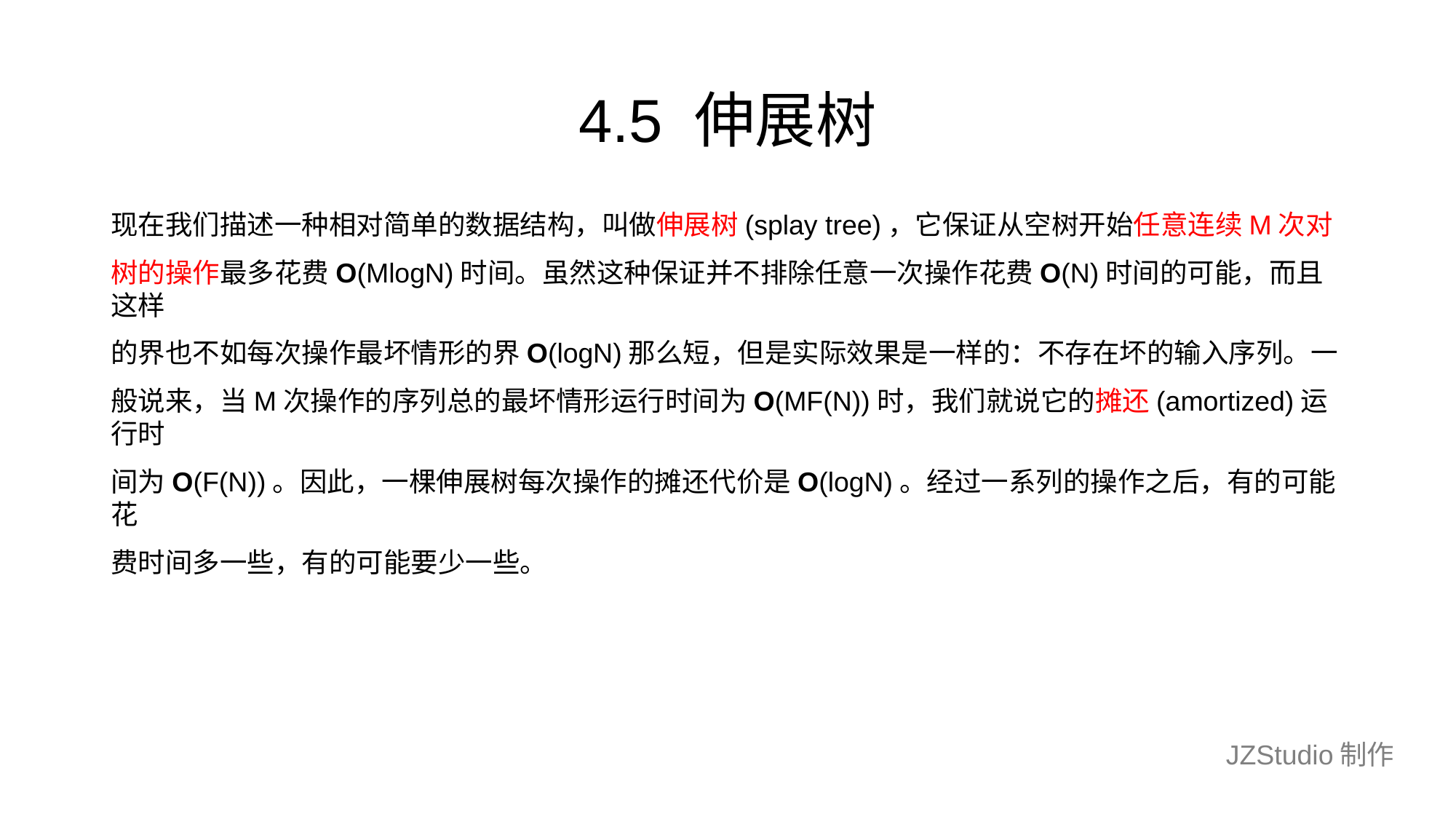

# 4.5 伸展树
现在我们描述一种相对简单的数据结构，叫做伸展树(splay tree)，它保证从空树开始任意连续M次对
树的操作最多花费O(MlogN)时间。虽然这种保证并不排除任意一次操作花费O(N)时间的可能，而且这样
的界也不如每次操作最坏情形的界O(logN)那么短，但是实际效果是一样的：不存在坏的输入序列。一
般说来，当M次操作的序列总的最坏情形运行时间为O(MF(N))时，我们就说它的摊还(amortized)运行时
间为O(F(N))。因此，一棵伸展树每次操作的摊还代价是O(logN)。经过一系列的操作之后，有的可能花
费时间多一些，有的可能要少一些。